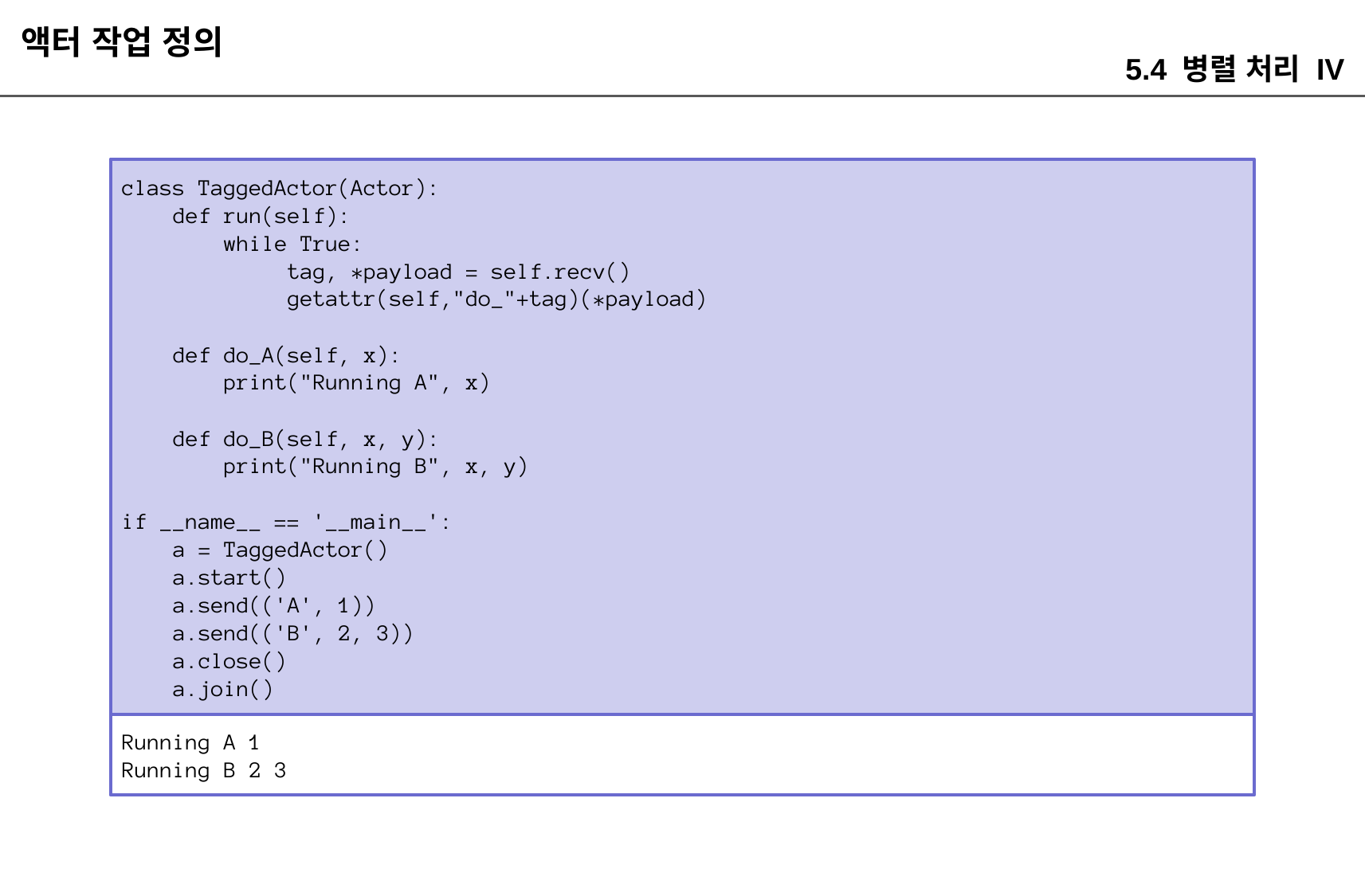

액터 작업 정의
5.4 병렬 처리 IV
class TaggedActor(Actor):
    def run(self):
        while True:
             tag, *payload = self.recv()
             getattr(self,"do_"+tag)(*payload)

    def do_A(self, x):
        print("Running A", x)

    def do_B(self, x, y):
        print("Running B", x, y)

if __name__ == '__main__':
    a = TaggedActor()
    a.start()
    a.send(('A', 1))
    a.send(('B', 2, 3))
    a.close()
    a.join()
Running A 1
Running B 2 3